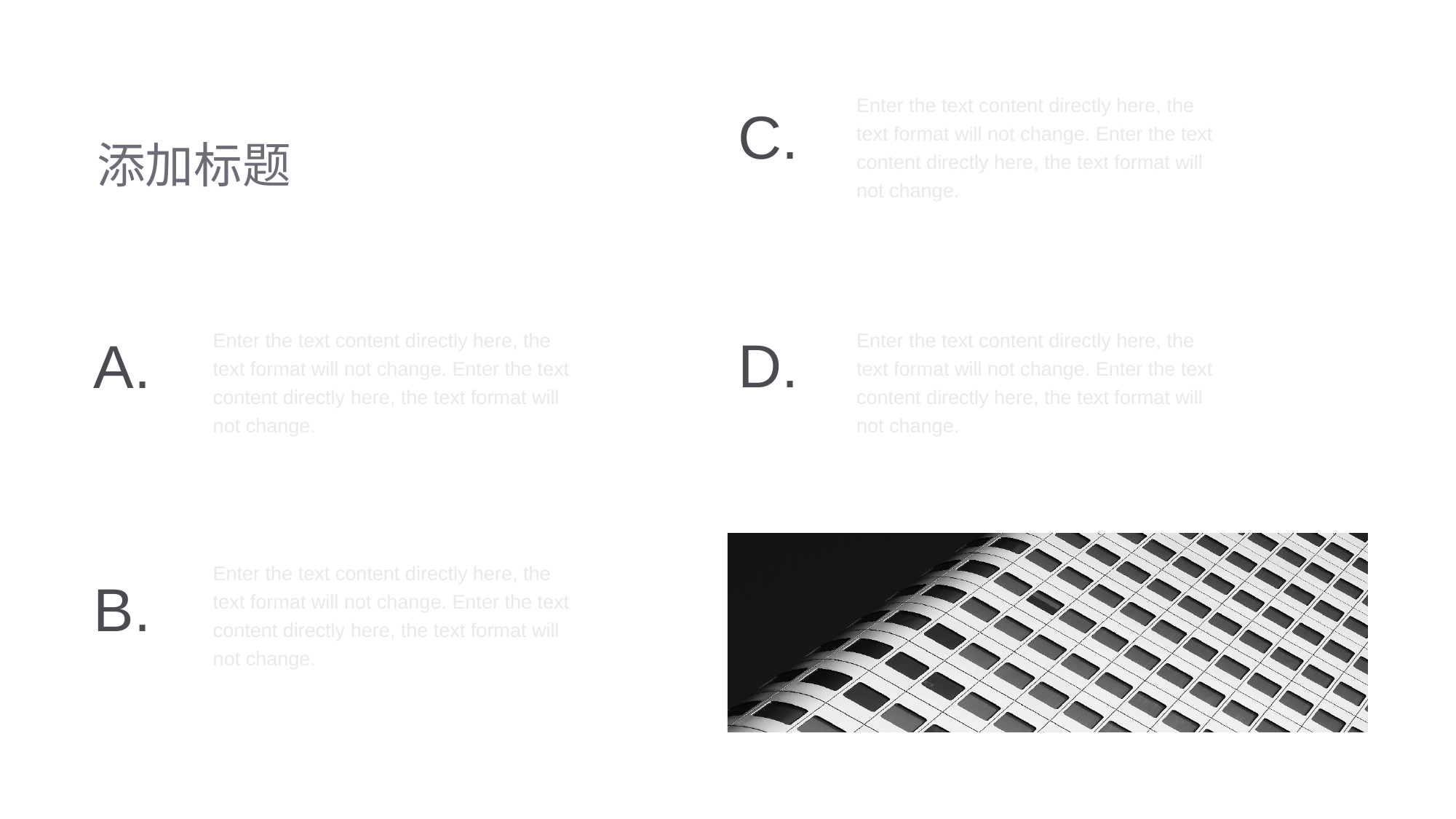

Enter the text content directly here, the text format will not change. Enter the text content directly here, the text format will not change.
C.
添加标题
Enter the text content directly here, the text format will not change. Enter the text content directly here, the text format will not change.
Enter the text content directly here, the text format will not change. Enter the text content directly here, the text format will not change.
D.
A.

Enter the text content directly here, the text format will not change. Enter the text content directly here, the text format will not change.
B.